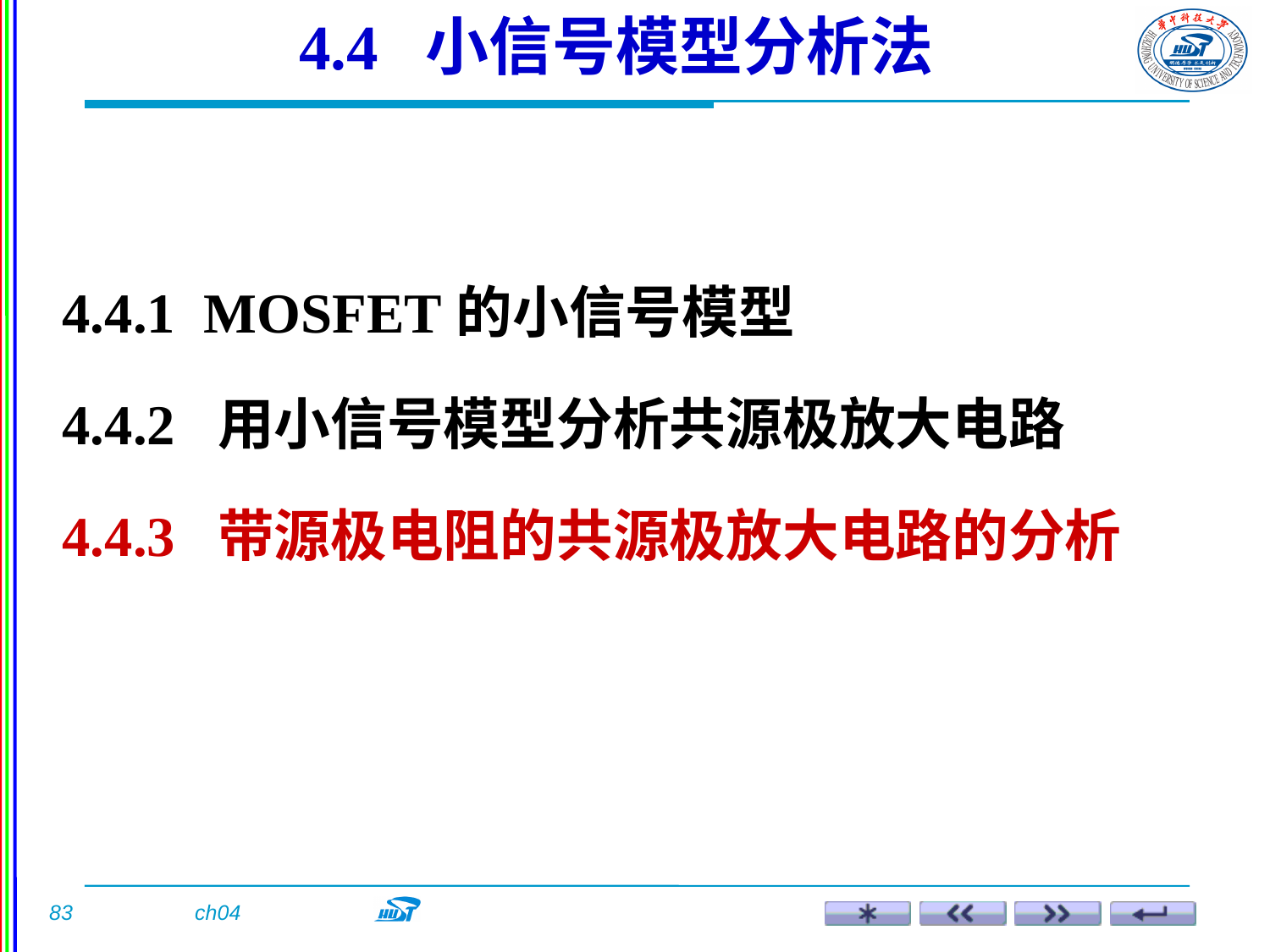

4.4  小信号模型分析法
4.4.1  MOSFET的小信号模型
4.4.2  用小信号模型分析共源极放大电路
4.4.3  带源极电阻的共源极放大电路的分析